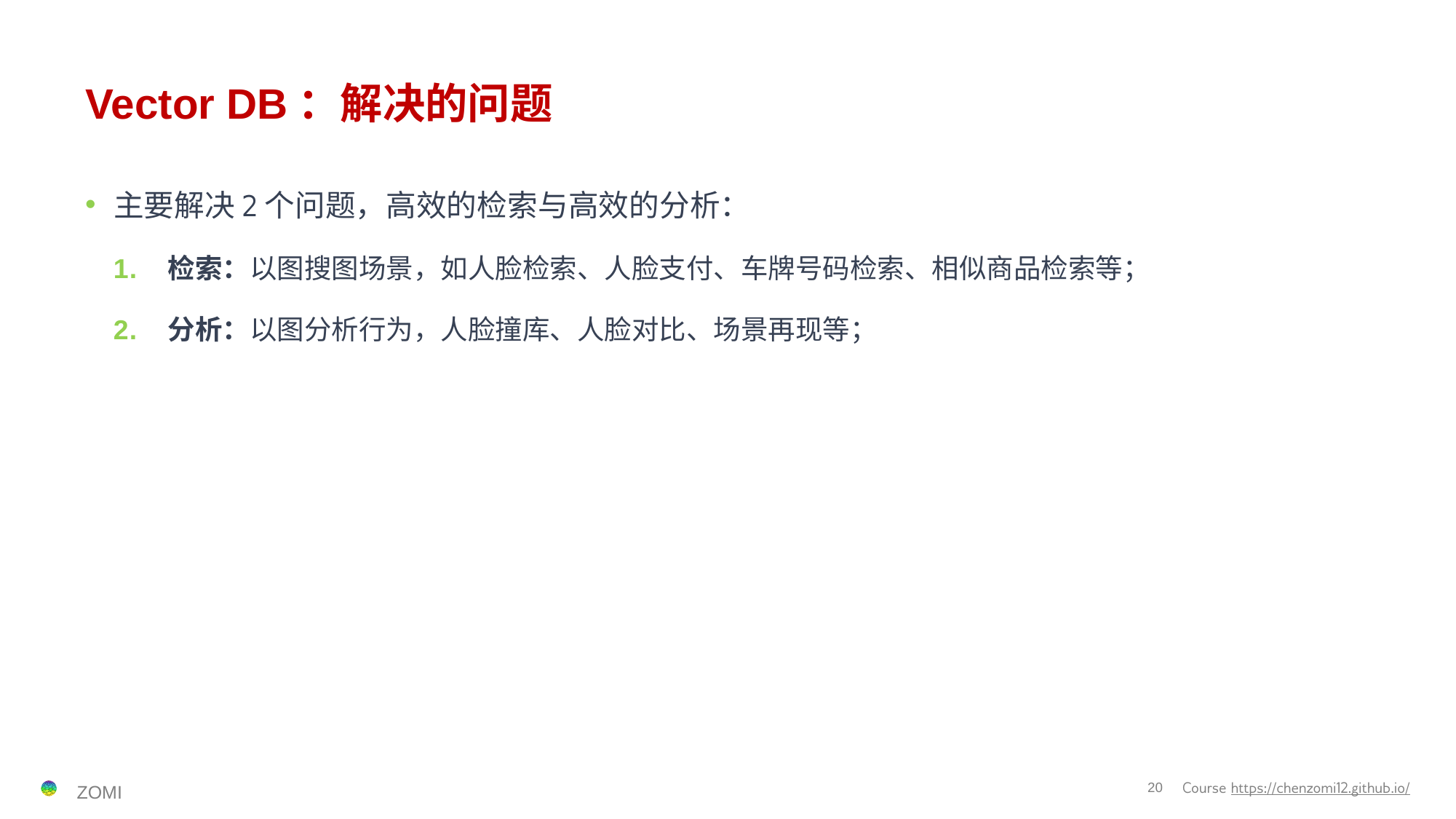

# Vector DB：解决的问题
主要解决2个问题，高效的检索与高效的分析：
检索：以图搜图场景，如人脸检索、人脸支付、车牌号码检索、相似商品检索等；
分析：以图分析行为，人脸撞库、人脸对比、场景再现等；